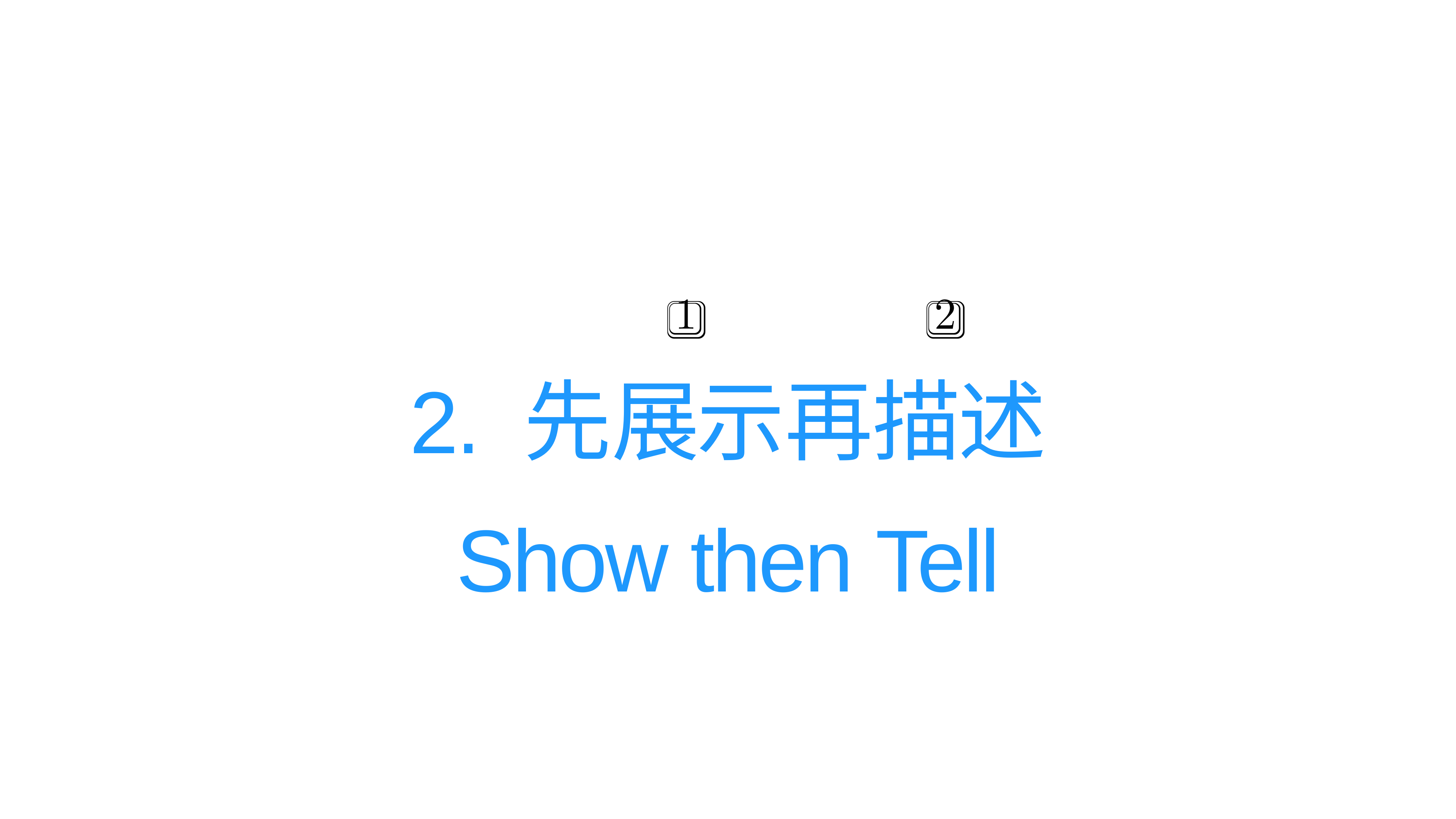

1️⃣
2️⃣
# 2. 先展示再描述
Show then Tell